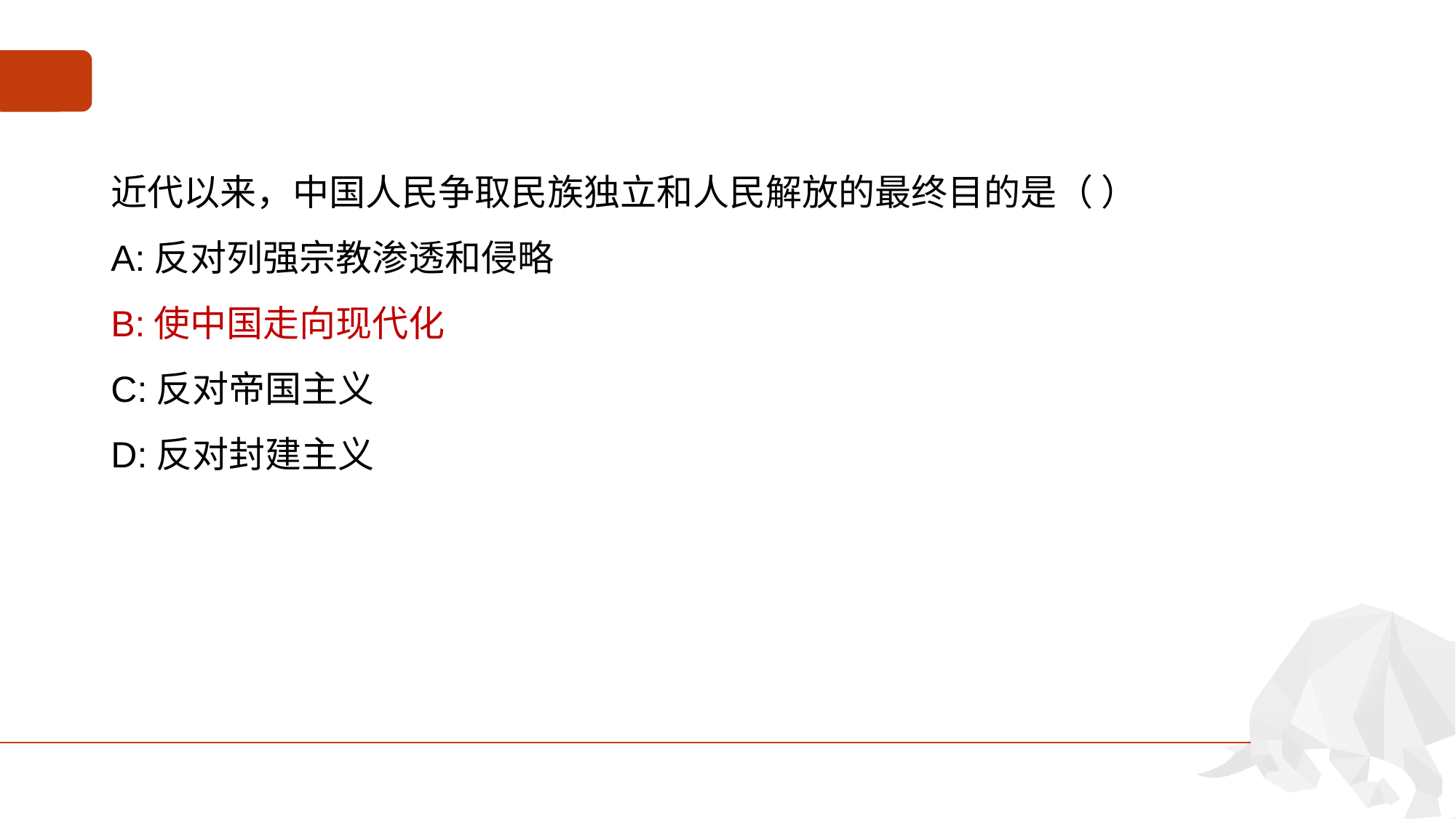

#
近代以来，中国人民争取民族独立和人民解放的最终目的是（ ）
A:反对列强宗教渗透和侵略
B:使中国走向现代化
C:反对帝国主义
D:反对封建主义